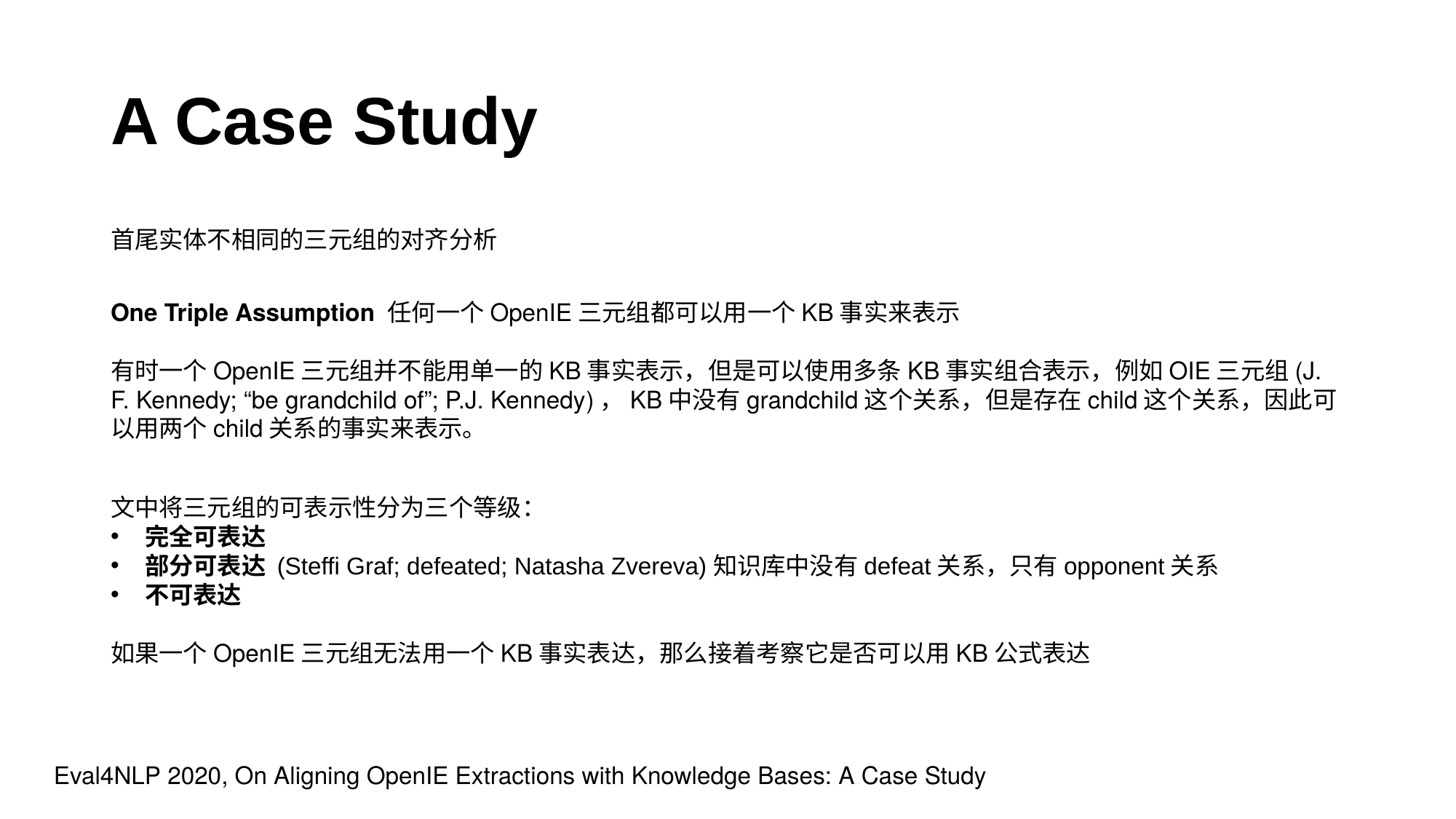

# A Case Study
首尾实体不相同的三元组的对齐分析
One Triple Assumption 任何一个OpenIE三元组都可以用一个KB事实来表示

有时一个OpenIE三元组并不能用单一的KB事实表示，但是可以使用多条KB事实组合表示，例如OIE三元组(J. F. Kennedy; “be grandchild of”; P.J. Kennedy)，KB中没有grandchild这个关系，但是存在child这个关系，因此可以用两个child关系的事实来表示。
文中将三元组的可表示性分为三个等级：
完全可表达
部分可表达 (Steffi Graf; defeated; Natasha Zvereva)知识库中没有defeat关系，只有opponent关系
不可表达

如果一个OpenIE三元组无法用一个KB事实表达，那么接着考察它是否可以用KB公式表达
Eval4NLP 2020, On Aligning OpenIE Extractions with Knowledge Bases: A Case Study